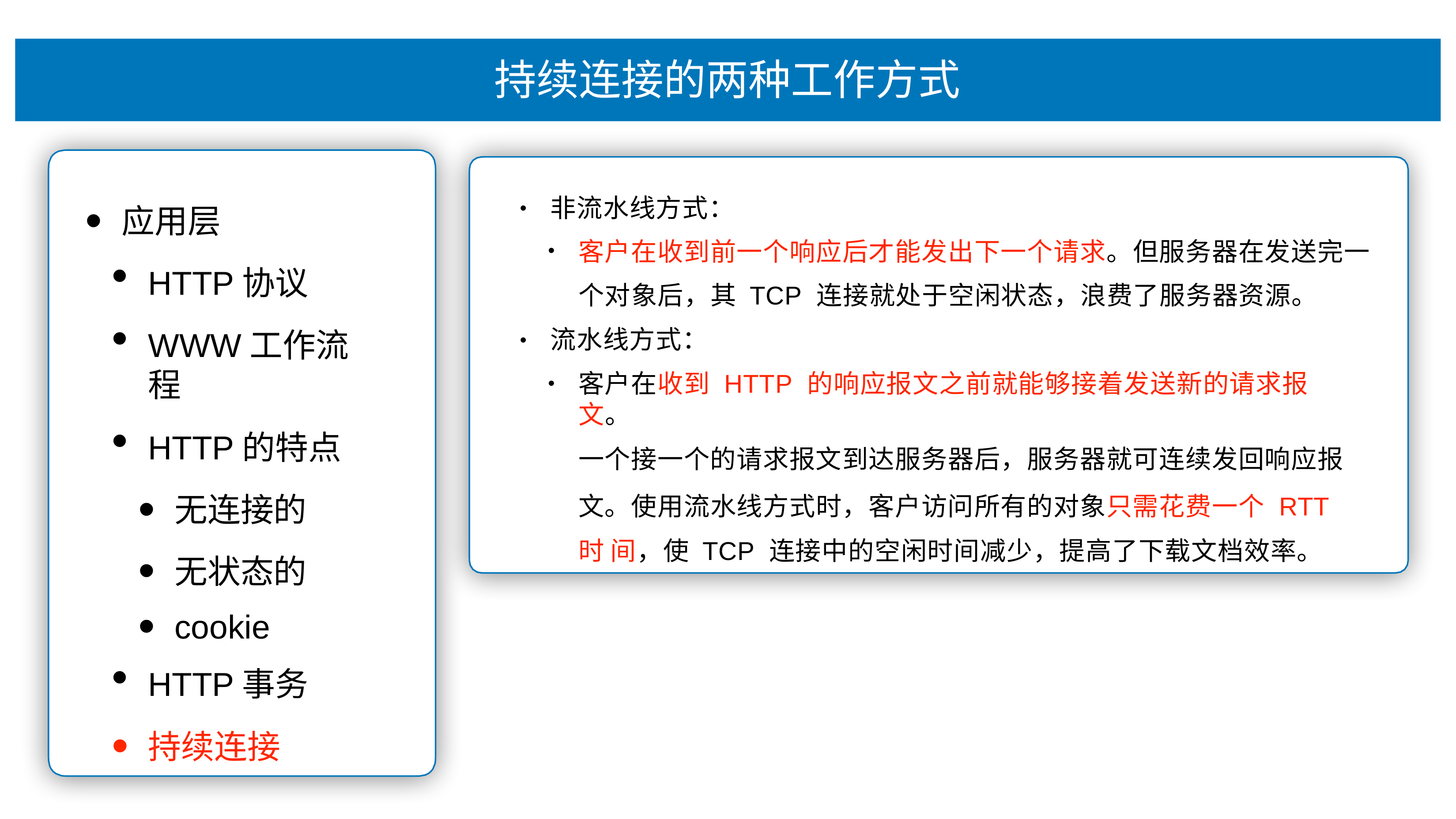

# 持续连接的两种⼯作⽅式

⾮流⽔线⽅式：
•
应⽤层
HTTP协议
WWW⼯作流程
HTTP的特点
⽆连接的
⽆状态的
cookie
HTTP事务
持续连接
客户在收到前⼀个响应后才能发出下⼀个请求。但服务器在发送完⼀ 个对象后，其 TCP 连接就处于空闲状态，浪费了服务器资源。
流⽔线⽅式：
•
客户在收到 HTTP 的响应报⽂之前就能够接着发送新的请求报⽂。
⼀个接⼀个的请求报⽂到达服务器后，服务器就可连续发回响应报
⽂。使⽤流⽔线⽅式时，客户访问所有的对象只需花费⼀个 RTT时 间，使 TCP 连接中的空闲时间减少，提⾼了下载⽂档效率。
•